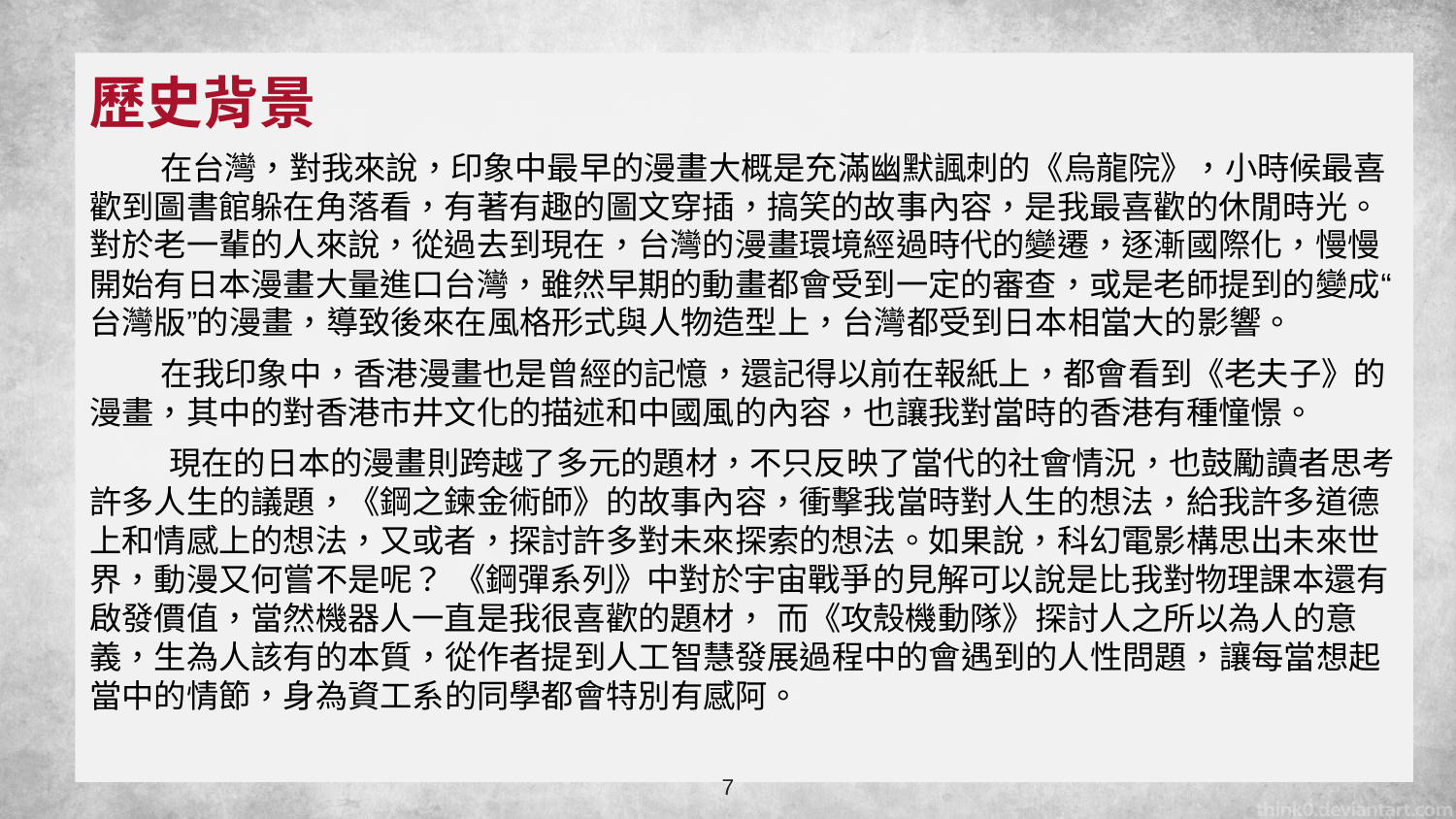

歷史背景
       在台灣，對我來說，印象中最早的漫畫大概是充滿幽默諷刺的《烏龍院》，小時候最喜歡到圖書館躲在角落看，有著有趣的圖文穿插，搞笑的故事內容，是我最喜歡的休閒時光。對於老一輩的人來說，從過去到現在，台灣的漫畫環境經過時代的變遷，逐漸國際化，慢慢開始有日本漫畫大量進口台灣，雖然早期的動畫都會受到一定的審查，或是老師提到的變成“台灣版”的漫畫，導致後來在風格形式與人物造型上，台灣都受到日本相當大的影響。
       在我印象中，香港漫畫也是曾經的記憶，還記得以前在報紙上，都會看到《老夫子》的漫畫，其中的對香港市井文化的描述和中國風的內容，也讓我對當時的香港有種憧憬。
        現在的日本的漫畫則跨越了多元的題材，不只反映了當代的社會情況，也鼓勵讀者思考許多人生的議題，《鋼之鍊金術師》的故事內容，衝擊我當時對人生的想法，給我許多道德上和情感上的想法，又或者，探討許多對未來探索的想法。如果說，科幻電影構思出未來世界，動漫又何嘗不是呢？ 《鋼彈系列》中對於宇宙戰爭的見解可以說是比我對物理課本還有啟發價值，當然機器人一直是我很喜歡的題材， 而《攻殼機動隊》探討人之所以為人的意義，生為人該有的本質，從作者提到人工智慧發展過程中的會遇到的人性問題，讓每當想起當中的情節，身為資工系的同學都會特別有感阿。

7